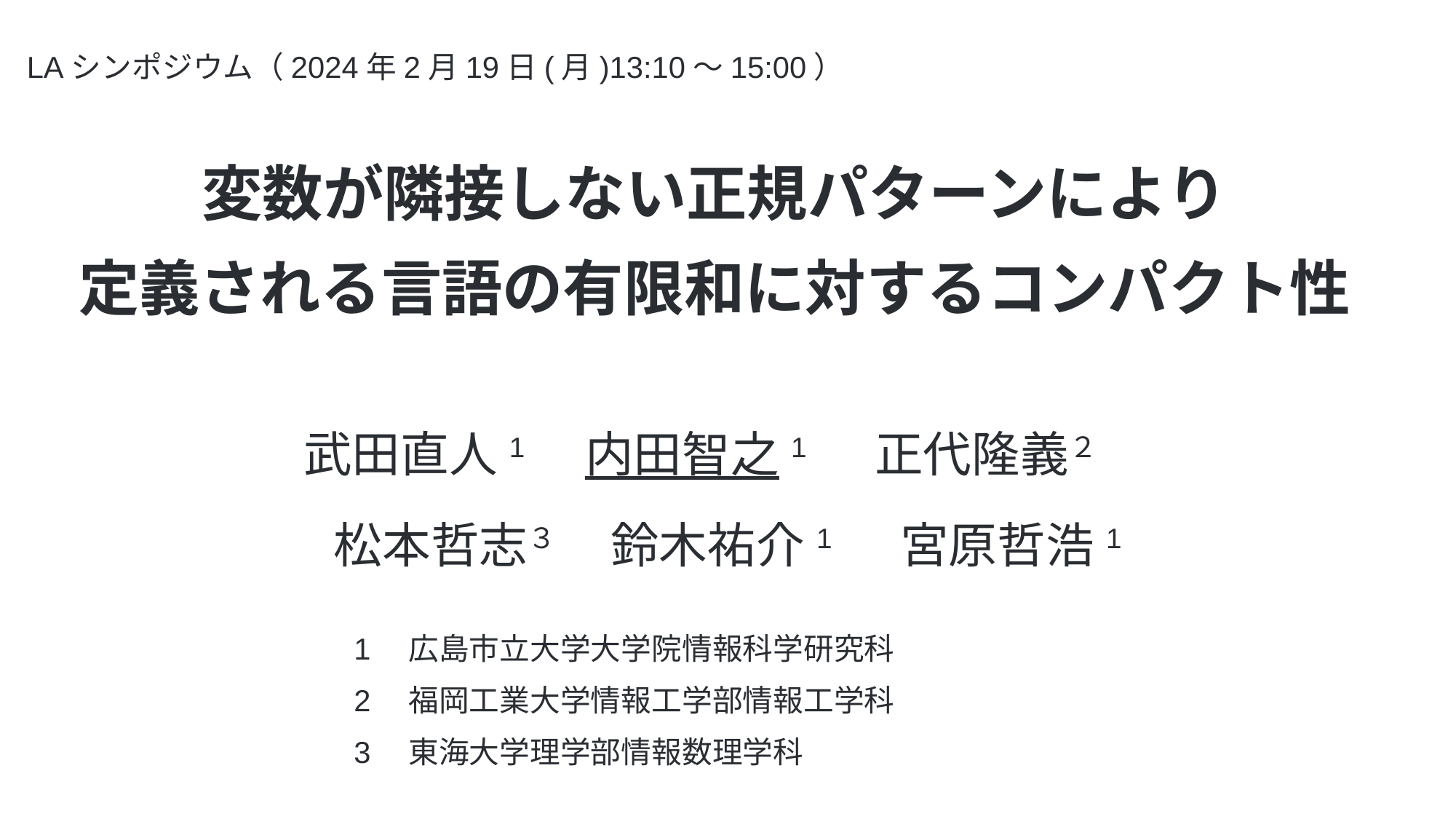

LAシンポジウム（2024年2月19日(月)13:10～15:00）
# 変数が隣接しない正規パターンにより 定義される言語の有限和に対するコンパクト性
武田直人1　内田智之1 　正代隆義２
松本哲志３ 　鈴木祐介1 　宮原哲浩1
広島市立大学大学院情報科学研究科
福岡工業大学情報工学部情報工学科
東海大学理学部情報数理学科